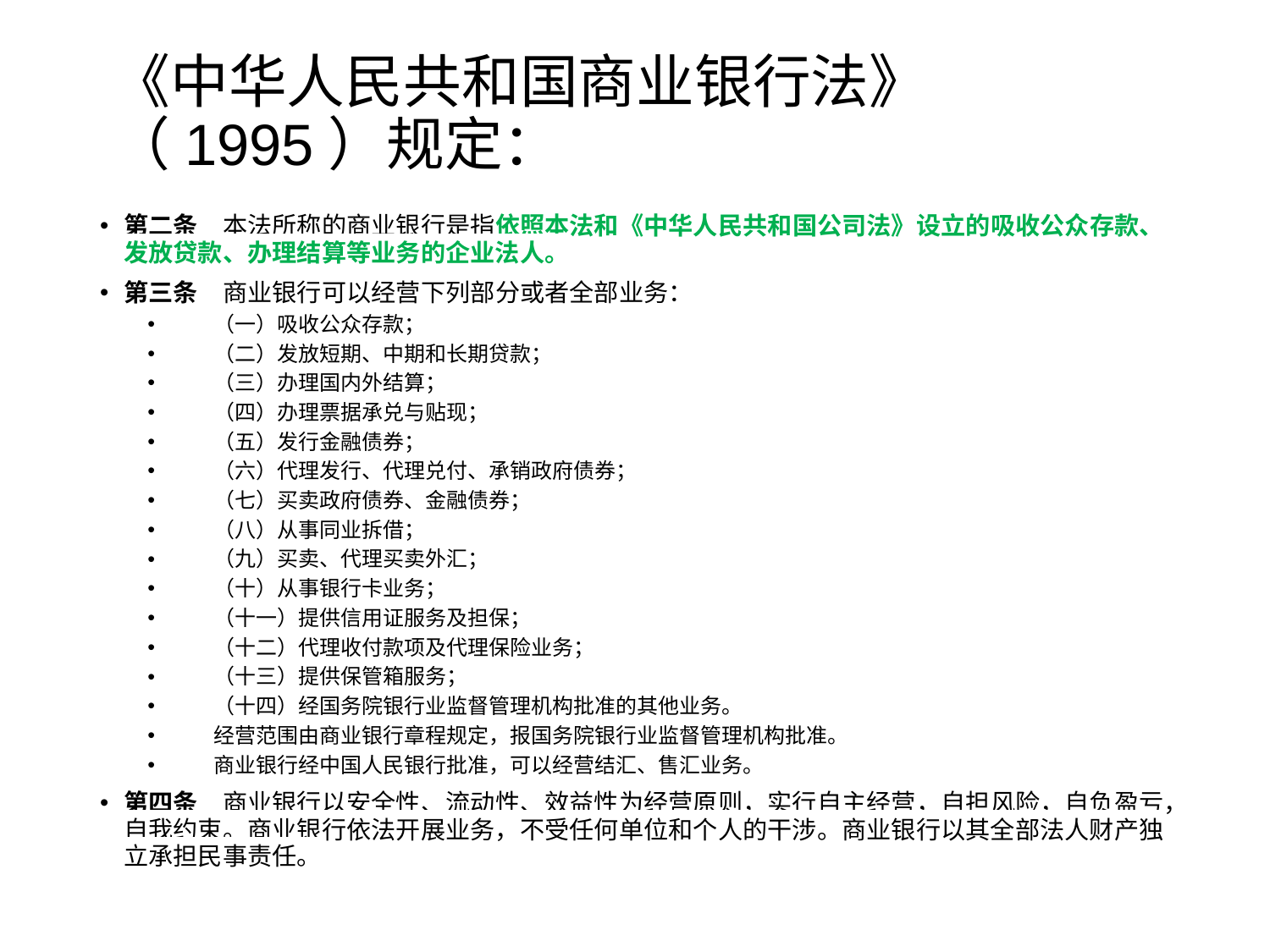

# 《中华人民共和国商业银行法》（1995）规定：
第二条　本法所称的商业银行是指依照本法和《中华人民共和国公司法》设立的吸收公众存款、发放贷款、办理结算等业务的企业法人。
第三条　商业银行可以经营下列部分或者全部业务：
　　（一）吸收公众存款；
　　（二）发放短期、中期和长期贷款；
　　（三）办理国内外结算；
　　（四）办理票据承兑与贴现；
　　（五）发行金融债券；
　　（六）代理发行、代理兑付、承销政府债券；
　　（七）买卖政府债券、金融债券；
　　（八）从事同业拆借；
　　（九）买卖、代理买卖外汇；
　　（十）从事银行卡业务；
　　（十一）提供信用证服务及担保；
　　（十二）代理收付款项及代理保险业务；
　　（十三）提供保管箱服务；
　　（十四）经国务院银行业监督管理机构批准的其他业务。
　　经营范围由商业银行章程规定，报国务院银行业监督管理机构批准。
　　商业银行经中国人民银行批准，可以经营结汇、售汇业务。
第四条　商业银行以安全性、流动性、效益性为经营原则，实行自主经营，自担风险，自负盈亏，自我约束。商业银行依法开展业务，不受任何单位和个人的干涉。商业银行以其全部法人财产独立承担民事责任。